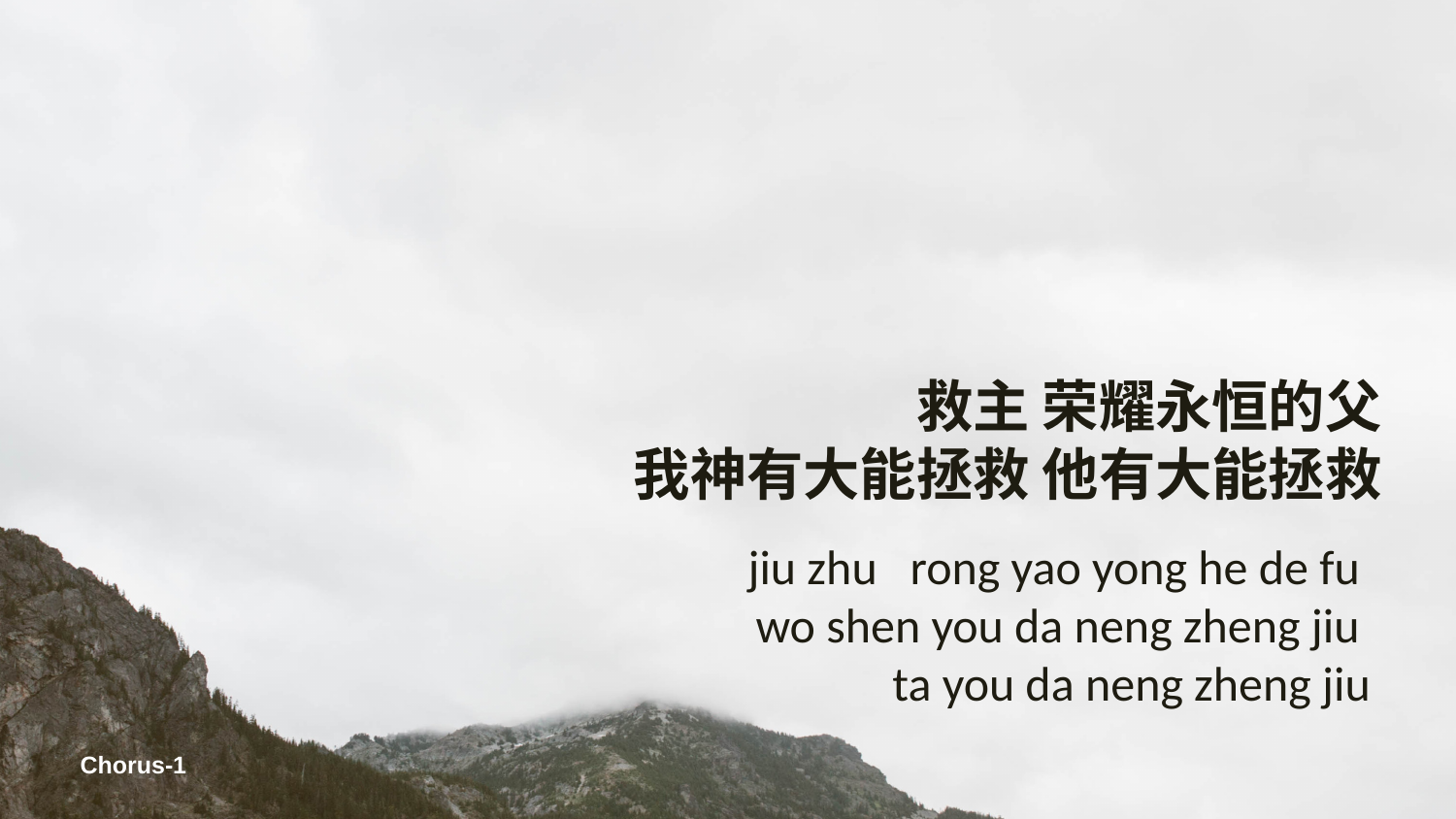

救主 荣耀永恒的父
我神有大能拯救 他有大能拯救

jiu zhu   rong yao yong he de fu
wo shen you da neng zheng jiu
ta you da neng zheng jiu
Chorus-1